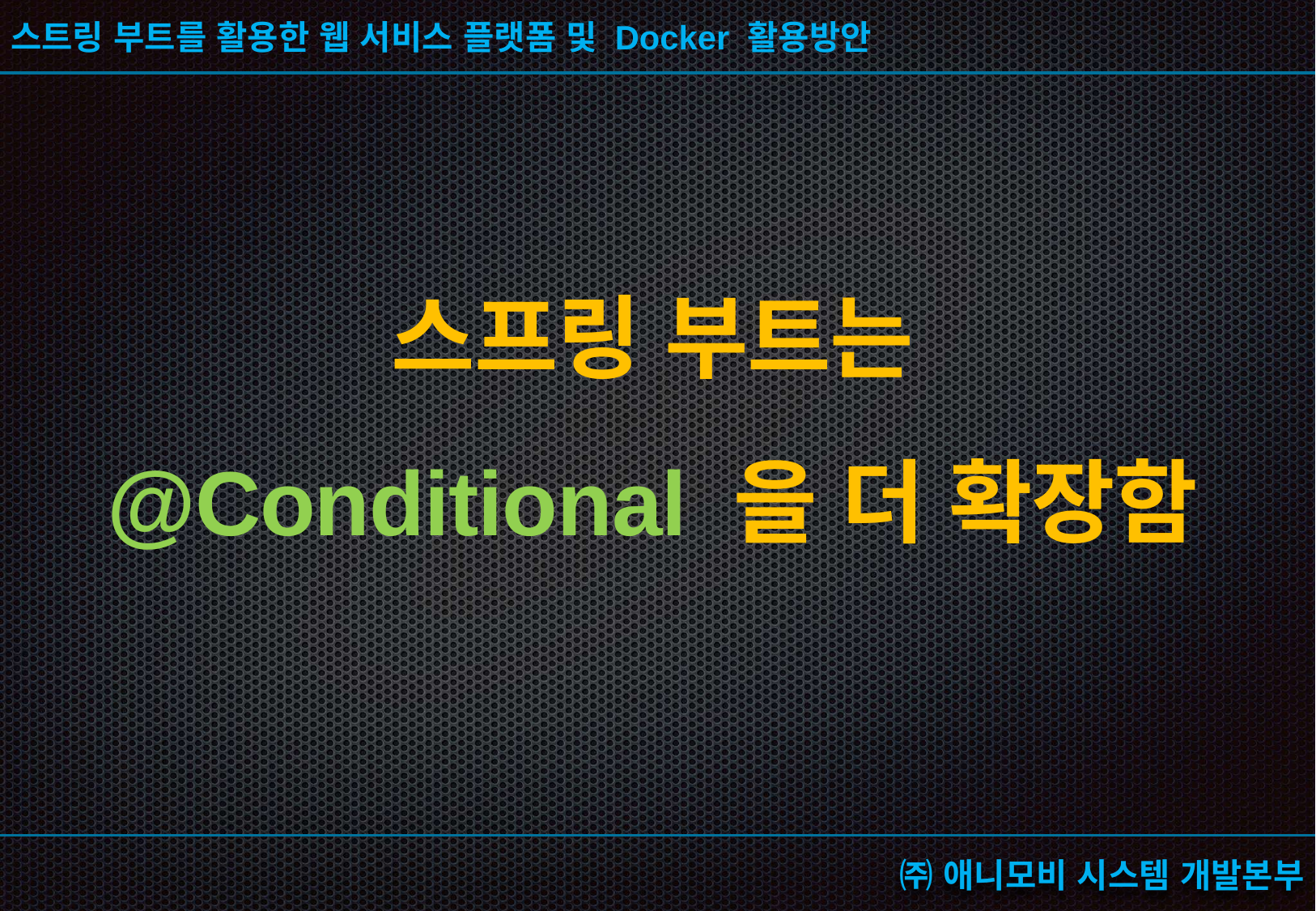

# 스프링 부트는 @Conditional 을 더 확장함